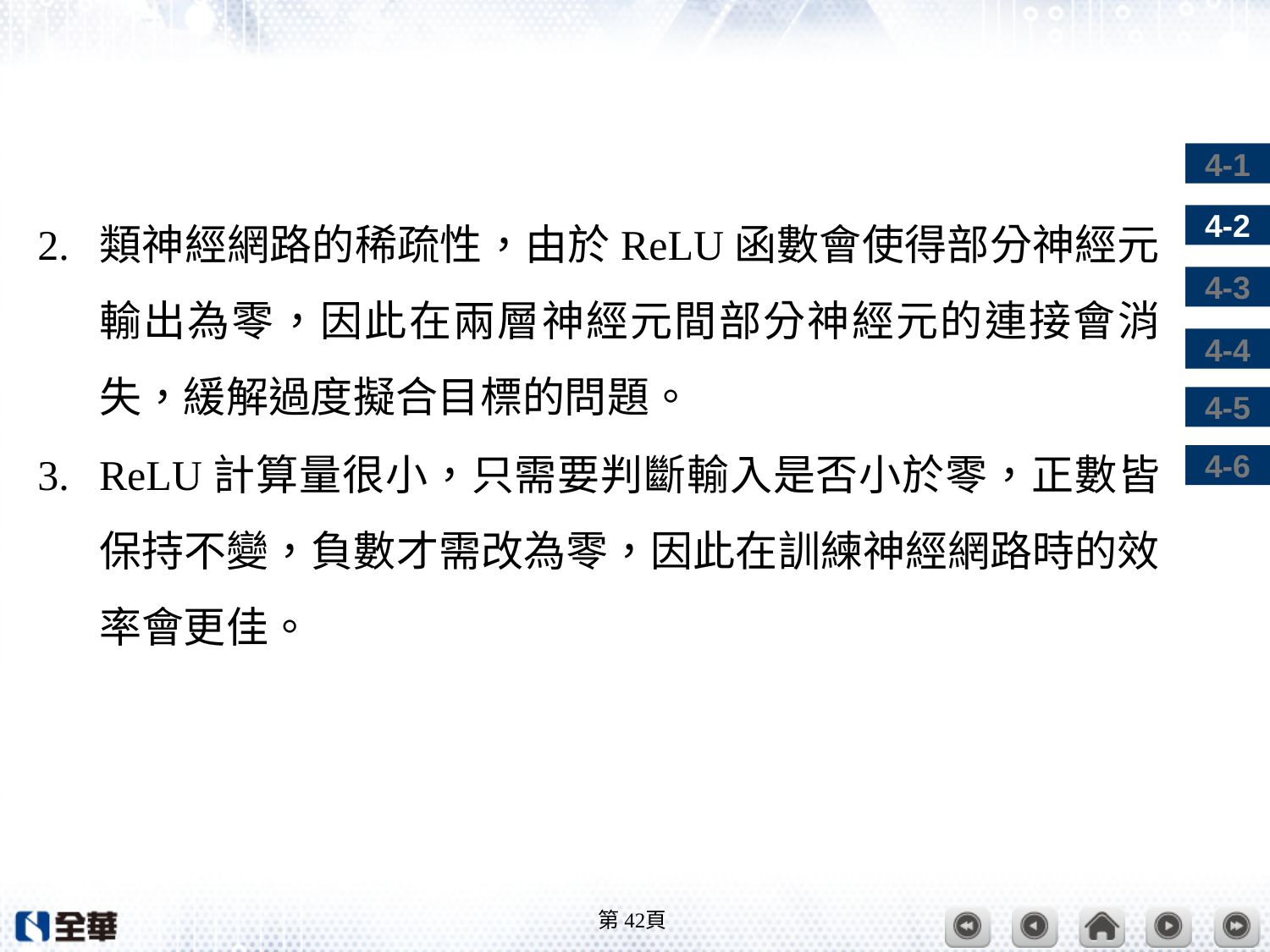

#
2.	類神經網路的稀疏性，由於ReLU函數會使得部分神經元輸出為零，因此在兩層神經元間部分神經元的連接會消失，緩解過度擬合目標的問題。
3.	ReLU計算量很小，只需要判斷輸入是否小於零，正數皆保持不變，負數才需改為零，因此在訓練神經網路時的效率會更佳。